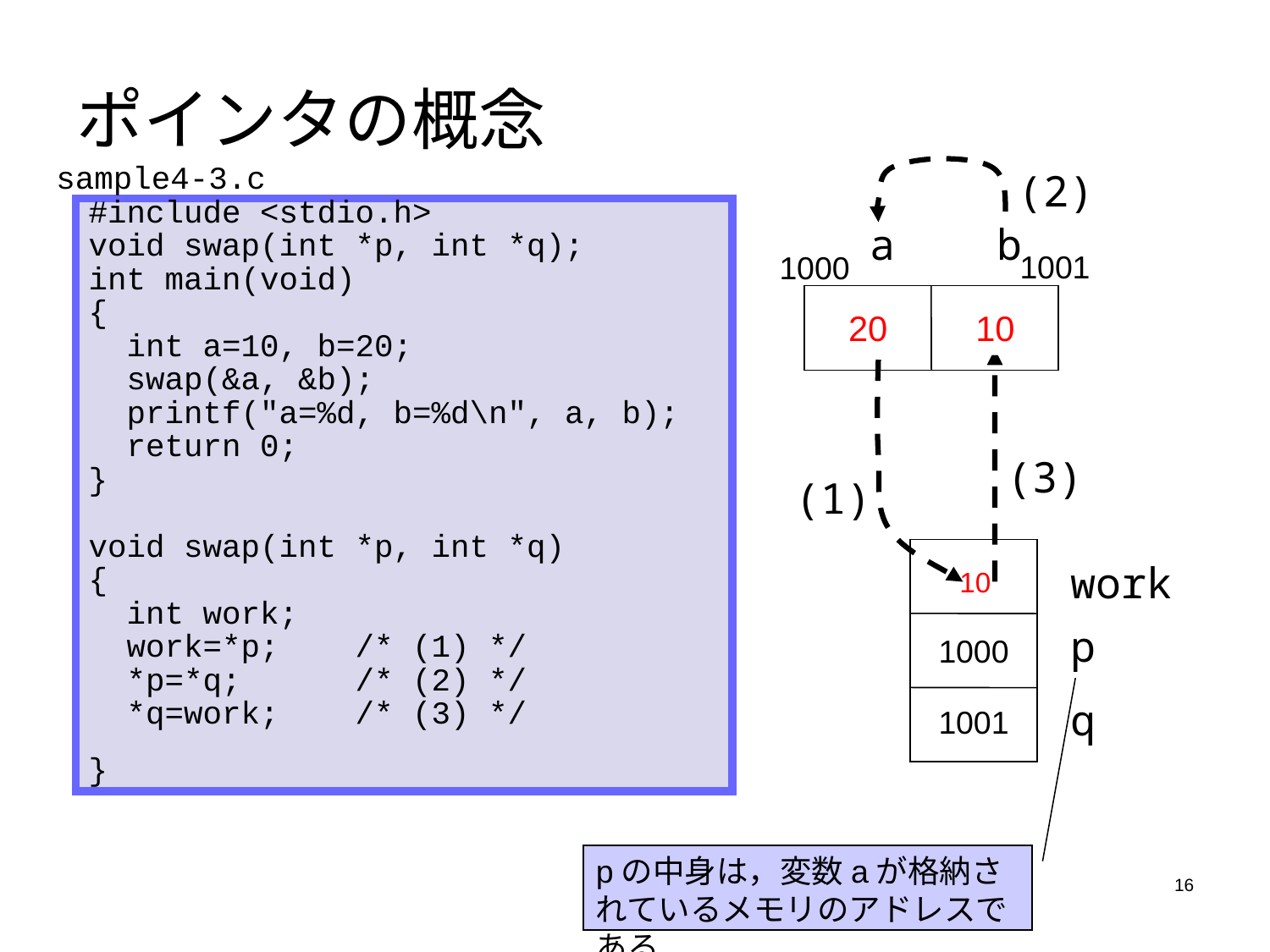

# ポインタの概念
sample4-3.c

(2)
#include <stdio.h>
void swap(int *p, int *q);
int main(void)
{
  int a=10, b=20;
  swap(&a, &b);
  printf("a=%d, b=%d\n", a, b);
  return 0;
}

void swap(int *p, int *q)
{
  int work;
  work=*p;    /* (1) */
  *p=*q;      /* (2) */
  *q=work;    /* (3) */
}
a
b
1001
1000

10
20
20
10

(3)
(1)

work
10
p
1000
q
1001
pの中身は，変数aが格納されているメモリのアドレスである．
16